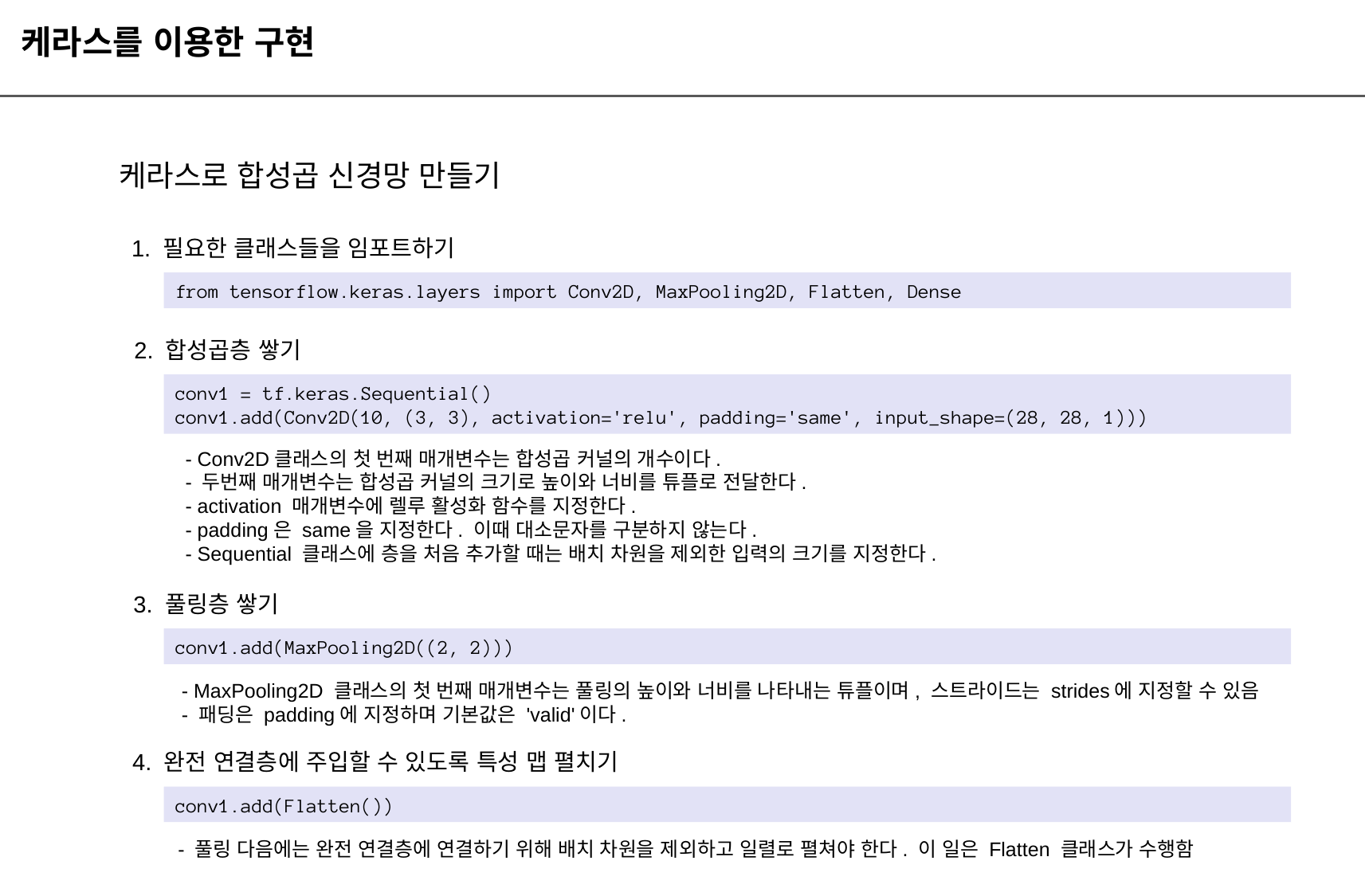

케라스를 이용한 구현
케라스로 합성곱 신경망 만들기
1. 필요한 클래스들을 임포트하기
from tensorflow.keras.layers import Conv2D, MaxPooling2D, Flatten, Dense
2. 합성곱층 쌓기
conv1 = tf.keras.Sequential()
conv1.add(Conv2D(10, (3, 3), activation='relu', padding='same', input_shape=(28, 28, 1)))
- Conv2D클래스의 첫 번째 매개변수는 합성곱 커널의 개수이다.
- 두번째 매개변수는 합성곱 커널의 크기로 높이와 너비를 튜플로 전달한다.
- activation 매개변수에 렐루 활성화 함수를 지정한다.
- padding은 same을 지정한다. 이때 대소문자를 구분하지 않는다.
- Sequential 클래스에 층을 처음 추가할 때는 배치 차원을 제외한 입력의 크기를 지정한다.
3. 풀링층 쌓기
conv1.add(MaxPooling2D((2, 2)))
- MaxPooling2D 클래스의 첫 번째 매개변수는 풀링의 높이와 너비를 나타내는 튜플이며, 스트라이드는 strides에 지정할 수 있음
- 패딩은 padding에 지정하며 기본값은 'valid'이다.
4. 완전 연결층에 주입할 수 있도록 특성 맵 펼치기
conv1.add(Flatten())
- 풀링 다음에는 완전 연결층에 연결하기 위해 배치 차원을 제외하고 일렬로 펼쳐야 한다. 이 일은 Flatten 클래스가 수행함